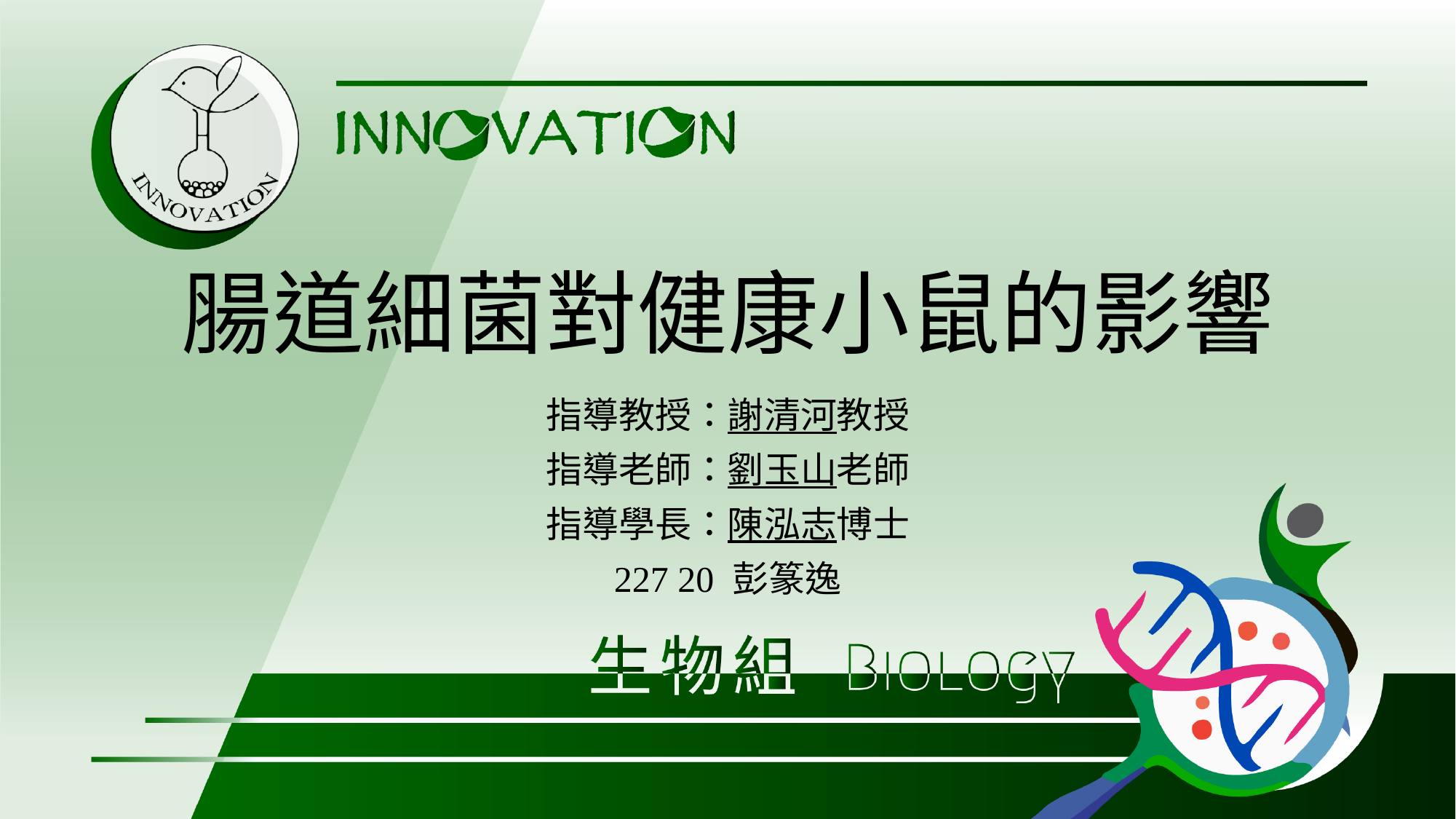

# 腸道細菌對健康小鼠的影響
指導教授：謝清河教授
指導老師：劉玉山老師
指導學長：陳泓志博士
227 20 彭篆逸